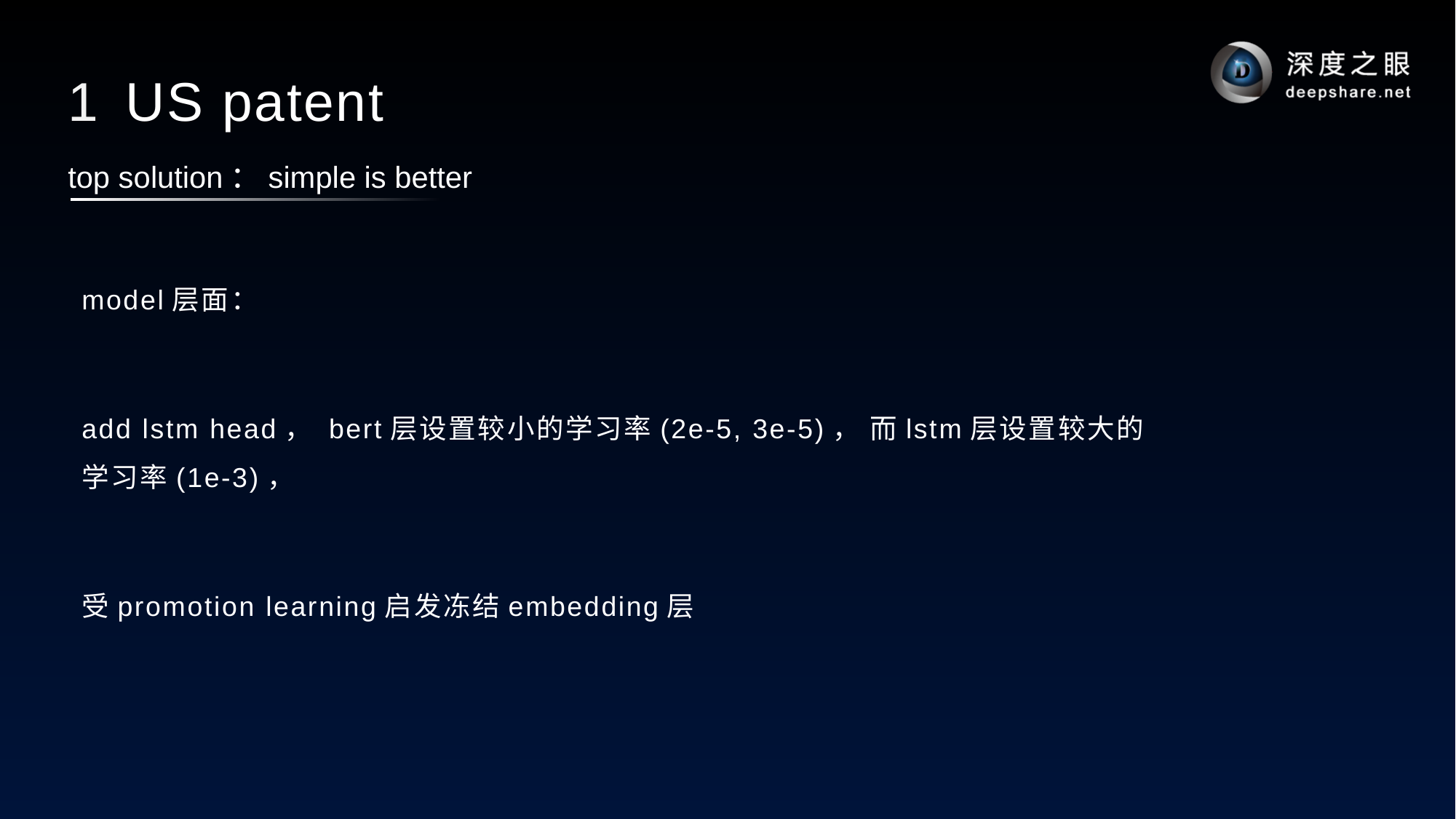

# 1 US patent
top solution：simple is better
model层面：

add lstm head， bert层设置较小的学习率(2e-5, 3e-5)， 而lstm层设置较大的学习率(1e-3)，

受promotion learning启发冻结embedding层